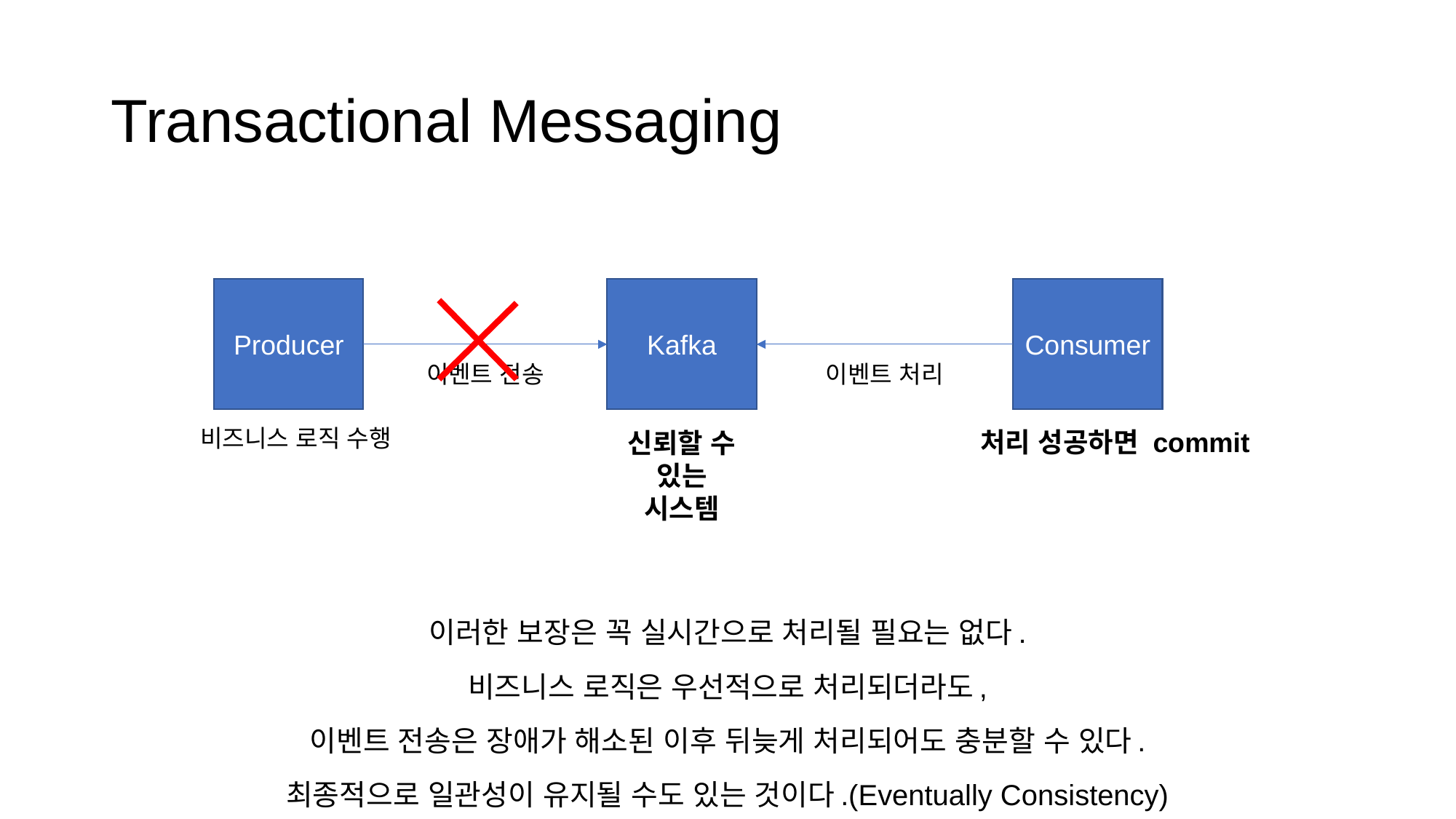

# Transactional Messaging
Producer
Kafka
Consumer
이벤트 전송
이벤트 처리
비즈니스 로직 수행
처리 성공하면 commit
신뢰할 수
있는
시스템
이러한 보장은 꼭 실시간으로 처리될 필요는 없다.
비즈니스 로직은 우선적으로 처리되더라도,
이벤트 전송은 장애가 해소된 이후 뒤늦게 처리되어도 충분할 수 있다.
최종적으로 일관성이 유지될 수도 있는 것이다.(Eventually Consistency)